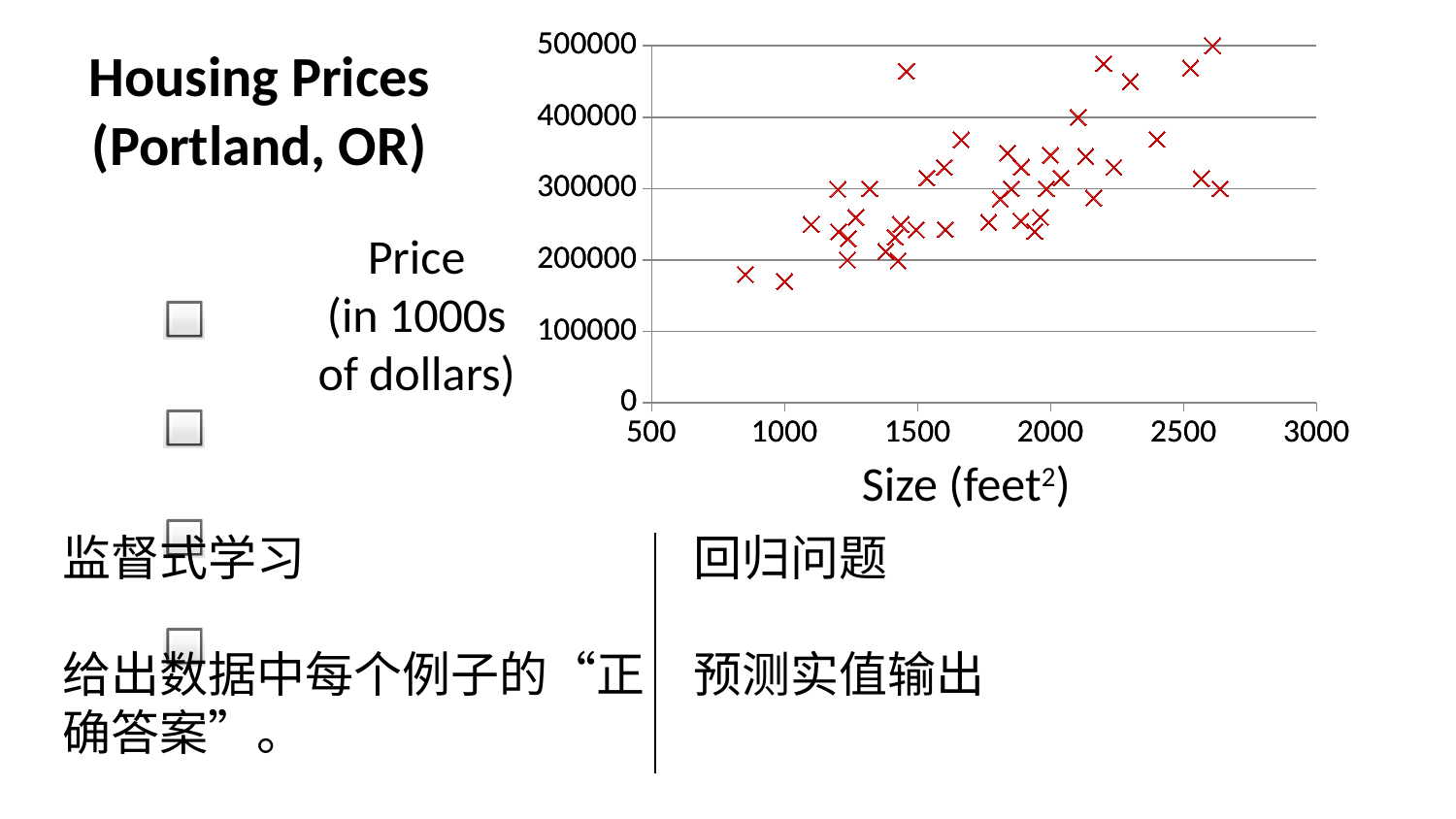

### Chart

| Category |  |
|---|---|

### Chart

| Category |  |
|---|---|
Housing Prices
(Portland, OR)
Price
(in 1000s of dollars)
Size (feet2)
监督式学习

给出数据中每个例子的“正确答案”。
回归问题

预测实值输出